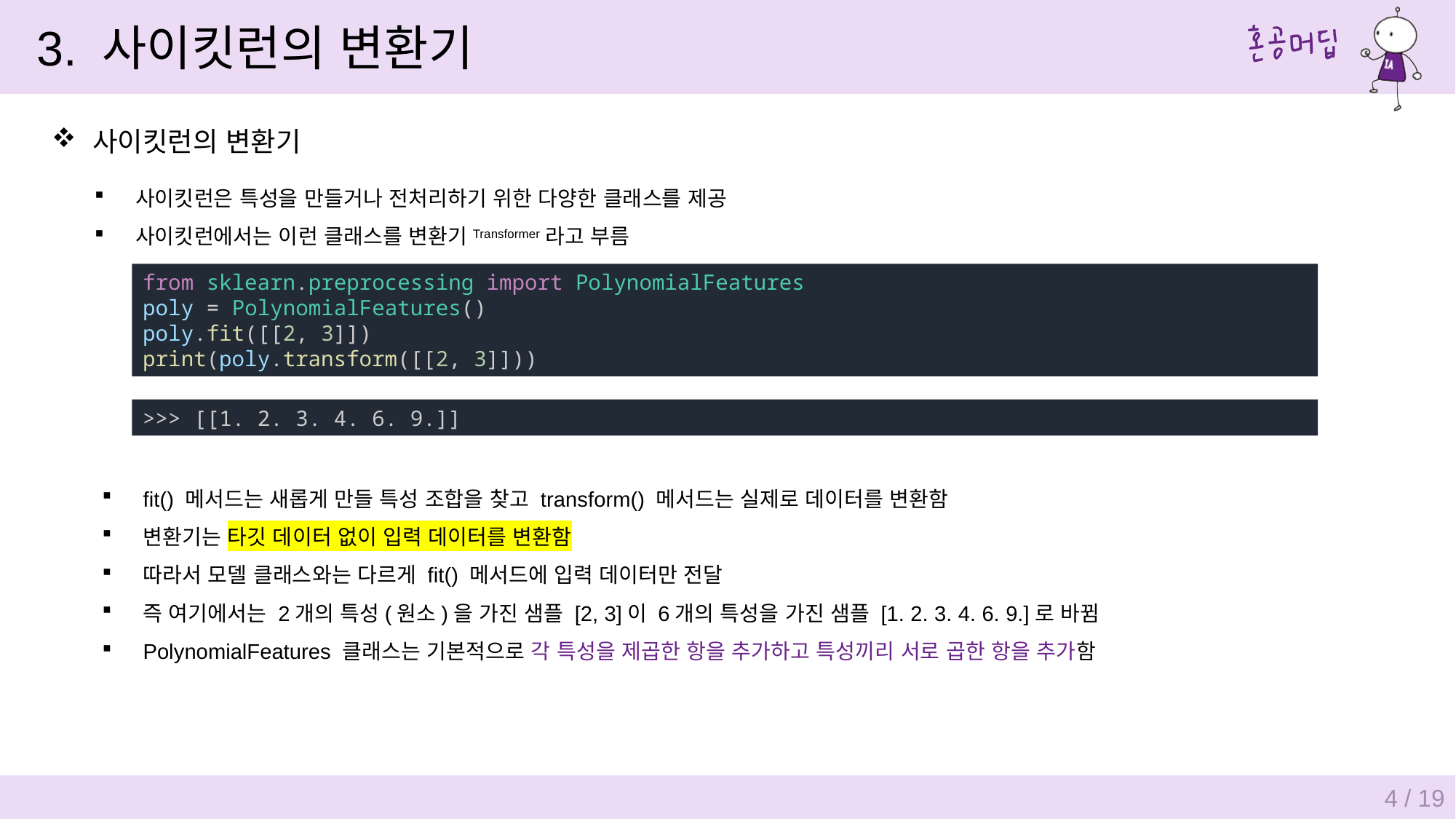

3. 사이킷런의 변환기
사이킷런의 변환기
사이킷런은 특성을 만들거나 전처리하기 위한 다양한 클래스를 제공
사이킷런에서는 이런 클래스를 변환기Transformer라고 부름
from sklearn.preprocessing import PolynomialFeatures
poly = PolynomialFeatures()
poly.fit([[2, 3]])
print(poly.transform([[2, 3]]))
>>> [[1. 2. 3. 4. 6. 9.]]
fit() 메서드는 새롭게 만들 특성 조합을 찾고 transform() 메서드는 실제로 데이터를 변환함
변환기는 타깃 데이터 없이 입력 데이터를 변환함
따라서 모델 클래스와는 다르게 fit() 메서드에 입력 데이터만 전달
즉 여기에서는 2개의 특성(원소)을 가진 샘플 [2, 3]이 6개의 특성을 가진 샘플 [1. 2. 3. 4. 6. 9.]로 바뀜
PolynomialFeatures 클래스는 기본적으로 각 특성을 제곱한 항을 추가하고 특성끼리 서로 곱한 항을 추가함
4 / 19